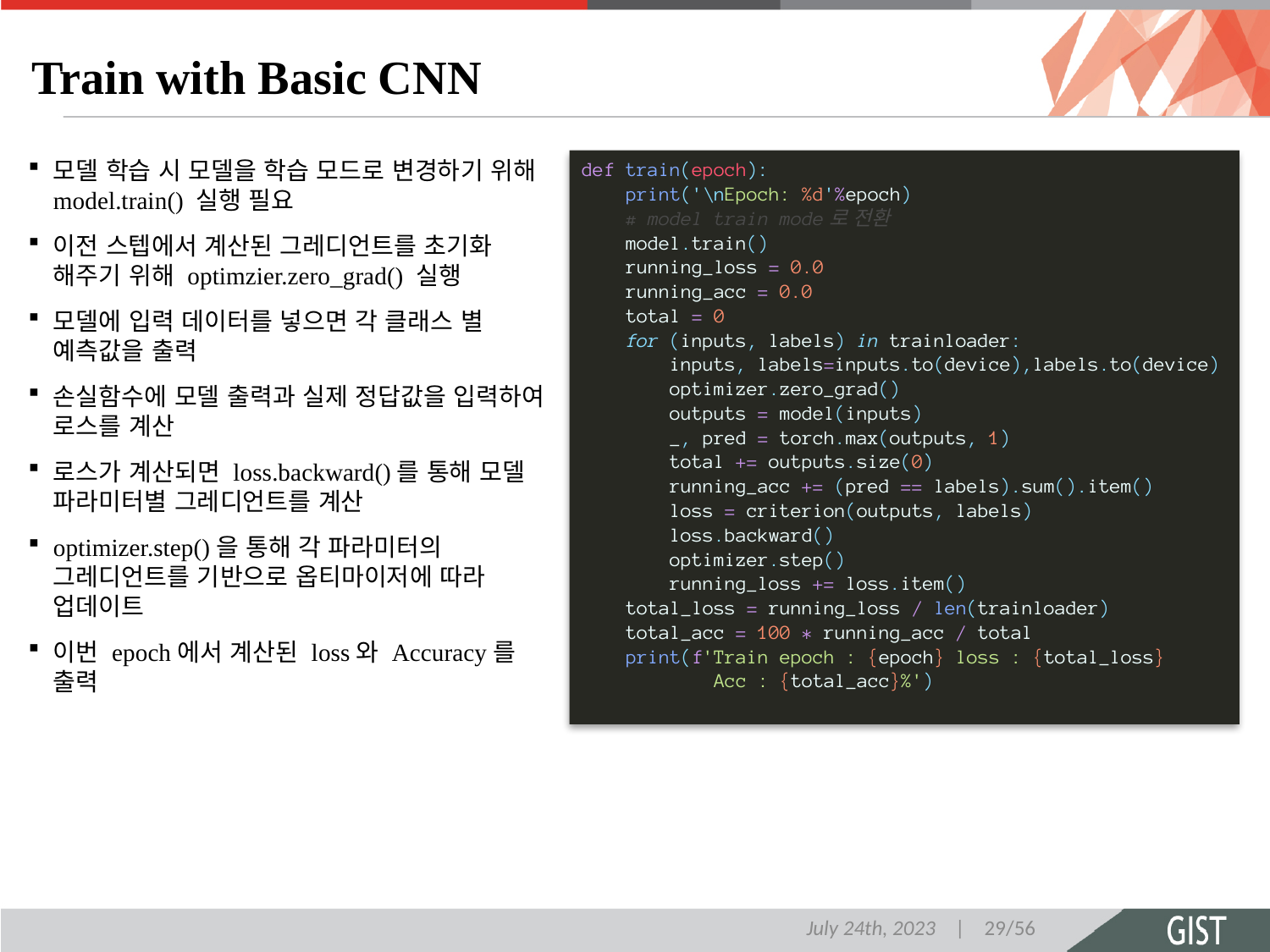

# Train with Basic CNN
모델 학습 시 모델을 학습 모드로 변경하기 위해 model.train() 실행 필요
이전 스텝에서 계산된 그레디언트를 초기화 해주기 위해 optimzier.zero_grad() 실행
모델에 입력 데이터를 넣으면 각 클래스 별 예측값을 출력
손실함수에 모델 출력과 실제 정답값을 입력하여 로스를 계산
로스가 계산되면 loss.backward()를 통해 모델 파라미터별 그레디언트를 계산
optimizer.step()을 통해 각 파라미터의 그레디언트를 기반으로 옵티마이저에 따라 업데이트
이번 epoch에서 계산된 loss와 Accuracy를 출력
def train(epoch):
    print('\nEpoch: %d'%epoch)
    # model train mode로 전환
    model.train()
    running_loss = 0.0
    running_acc = 0.0
    total = 0
    for (inputs, labels) in trainloader:
        inputs, labels=inputs.to(device),labels.to(device)
        optimizer.zero_grad()
        outputs = model(inputs)
        _, pred = torch.max(outputs, 1)
        total += outputs.size(0)
        running_acc += (pred == labels).sum().item()
        loss = criterion(outputs, labels)
        loss.backward()
        optimizer.step()
        running_loss += loss.item()
    total_loss = running_loss / len(trainloader)
    total_acc = 100 * running_acc / total
    print(f'Train epoch : {epoch} loss : {total_loss}
            Acc : {total_acc}%')

July 24th, 2023    |    29/56